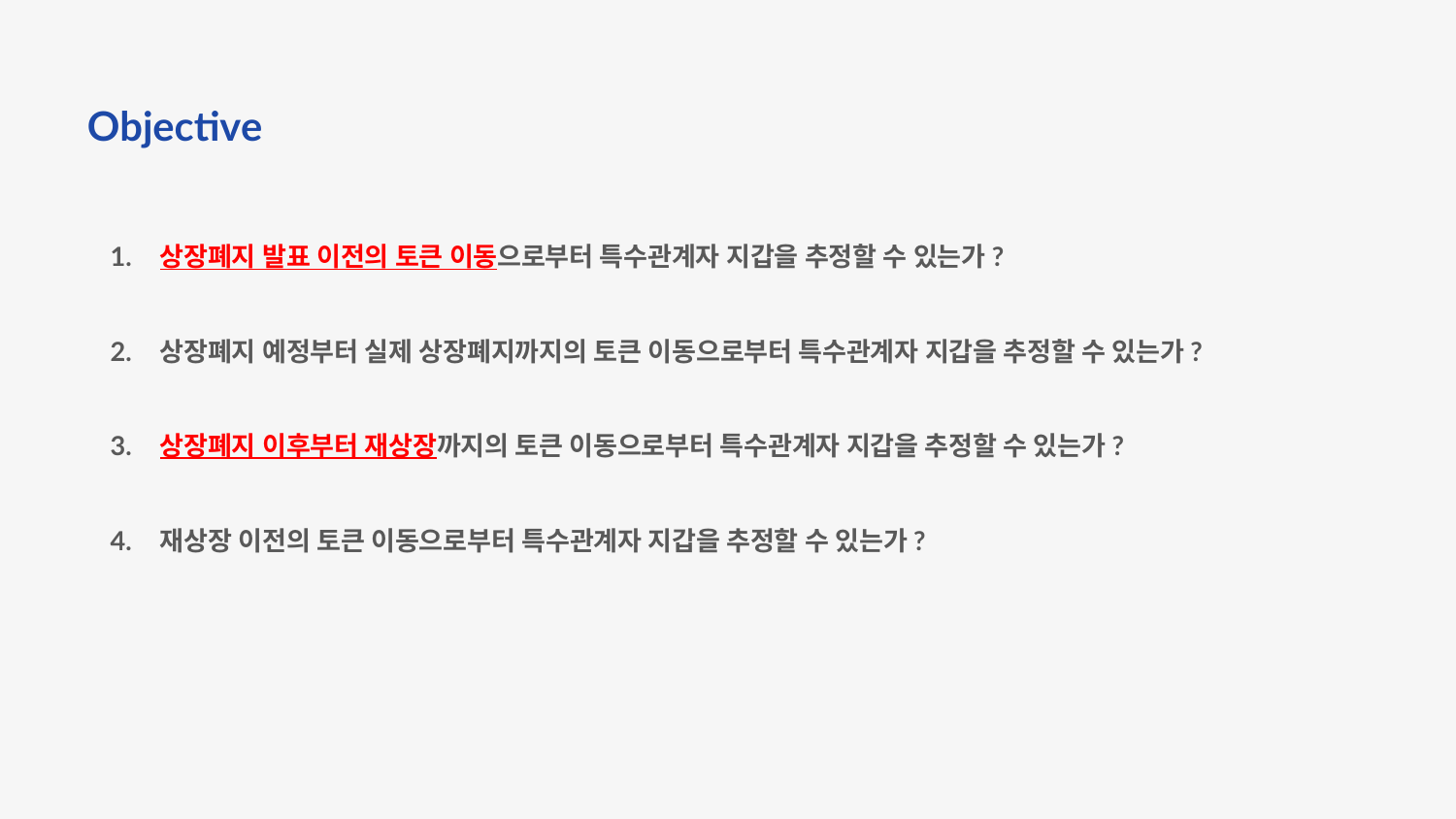

Objective
상장폐지 발표 이전의 토큰 이동으로부터 특수관계자 지갑을 추정할 수 있는가?

상장폐지 예정부터 실제 상장폐지까지의 토큰 이동으로부터 특수관계자 지갑을 추정할 수 있는가?

상장폐지 이후부터 재상장까지의 토큰 이동으로부터 특수관계자 지갑을 추정할 수 있는가?

재상장 이전의 토큰 이동으로부터 특수관계자 지갑을 추정할 수 있는가?